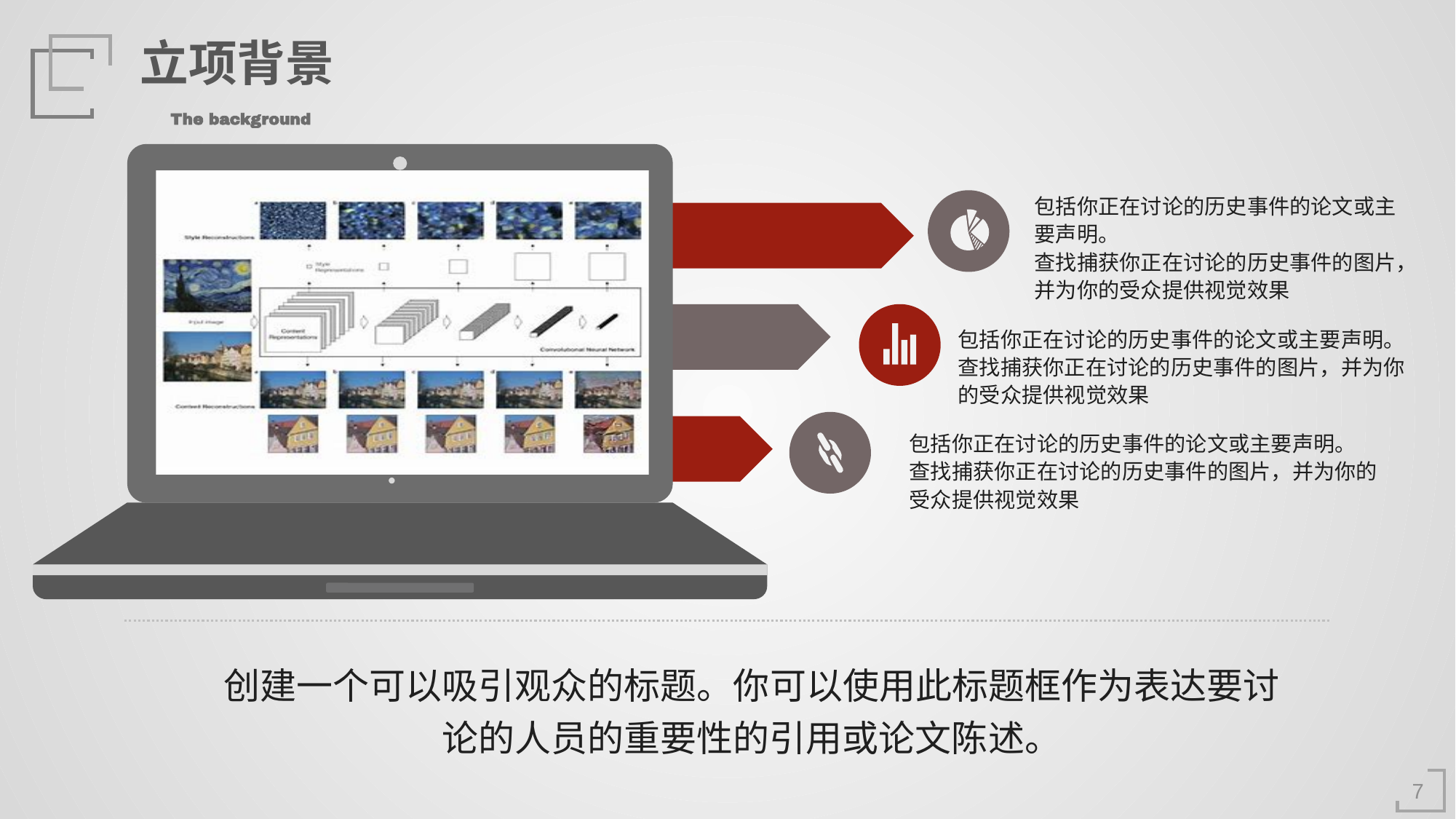

立项背景
The background

包括你正在讨论的历史事件的论文或主要声明。
查找捕获你正在讨论的历史事件的图片，并为你的受众提供视觉效果

包括你正在讨论的历史事件的论文或主要声明。
查找捕获你正在讨论的历史事件的图片，并为你的受众提供视觉效果

包括你正在讨论的历史事件的论文或主要声明。
查找捕获你正在讨论的历史事件的图片，并为你的受众提供视觉效果
创建一个可以吸引观众的标题。你可以使用此标题框作为表达要讨论的人员的重要性的引用或论文陈述。